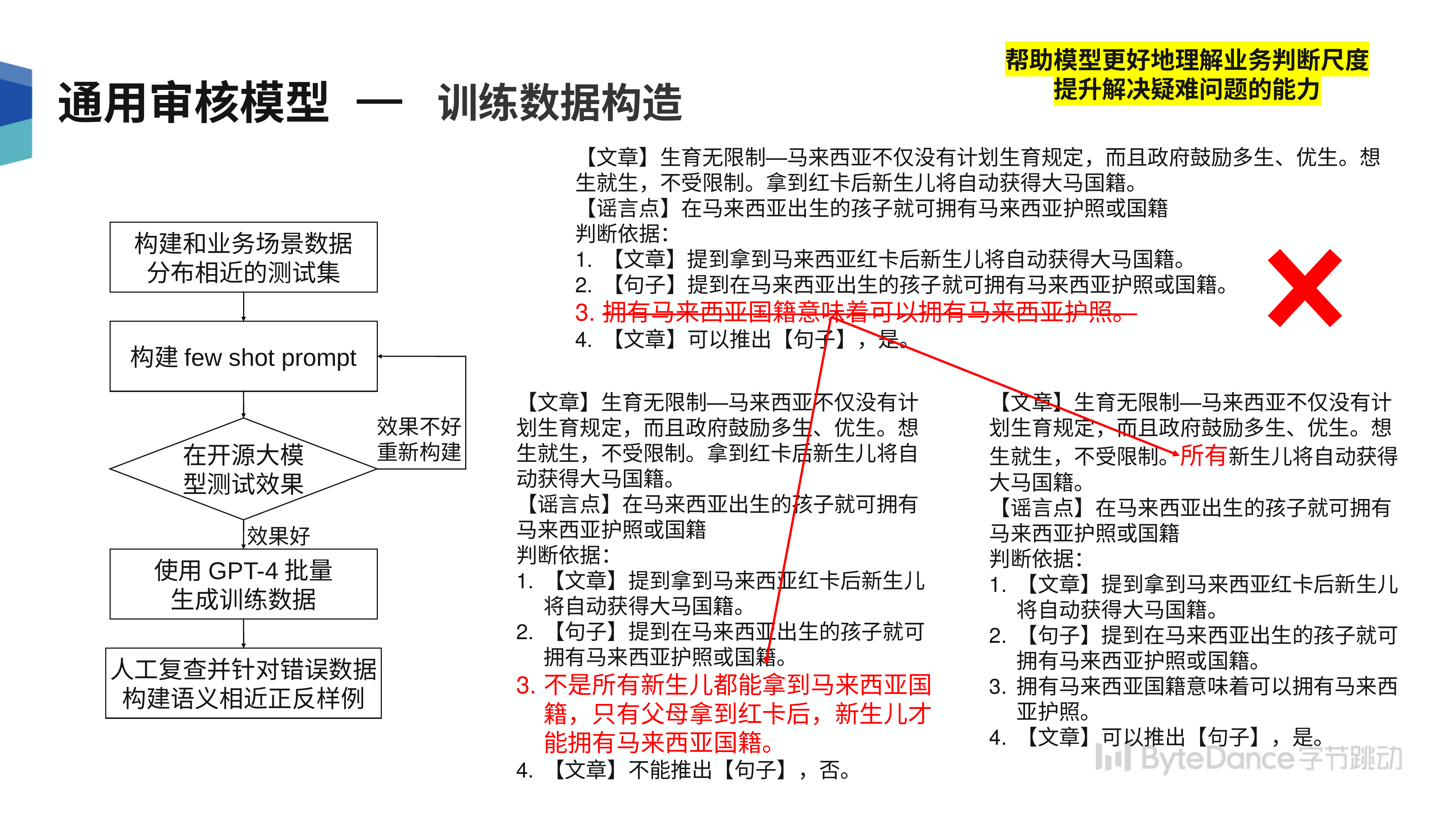

帮助模型更好地理解业务判断尺度
提升解决疑难问题的能力
训练数据构造
通用审核模型
【文章】生育无限制—马来西亚不仅没有计划生育规定，而且政府鼓励多生、优生。想生就生，不受限制。拿到红卡后新生儿将自动获得大马国籍。
【谣言点】在马来西亚出生的孩子就可拥有马来西亚护照或国籍
判断依据：
【文章】提到拿到马来西亚红卡后新生儿将自动获得大马国籍。
【句子】提到在马来西亚出生的孩子就可拥有马来西亚护照或国籍。
拥有马来西亚国籍意味着可以拥有马来西亚护照。
【文章】可以推出【句子】，是。

构建和业务场景数据
分布相近的测试集
构建few shot prompt
【文章】生育无限制—马来西亚不仅没有计划生育规定，而且政府鼓励多生、优生。想生就生，不受限制。拿到红卡后新生儿将自动获得大马国籍。
【谣言点】在马来西亚出生的孩子就可拥有马来西亚护照或国籍
判断依据：
【文章】提到拿到马来西亚红卡后新生儿将自动获得大马国籍。
【句子】提到在马来西亚出生的孩子就可拥有马来西亚护照或国籍。
不是所有新生儿都能拿到马来西亚国籍，只有父母拿到红卡后，新生儿才能拥有马来西亚国籍。
【文章】不能推出【句子】，否。
【文章】生育无限制—马来西亚不仅没有计划生育规定，而且政府鼓励多生、优生。想生就生，不受限制。所有新生儿将自动获得大马国籍。
【谣言点】在马来西亚出生的孩子就可拥有马来西亚护照或国籍
判断依据：
【文章】提到拿到马来西亚红卡后新生儿将自动获得大马国籍。
【句子】提到在马来西亚出生的孩子就可拥有马来西亚护照或国籍。
拥有马来西亚国籍意味着可以拥有马来西亚护照。
【文章】可以推出【句子】，是。
效果不好
重新构建
在开源大模型测试效果
效果好
使用GPT-4批量
生成训练数据
人工复查并针对错误数据构建语义相近正反样例